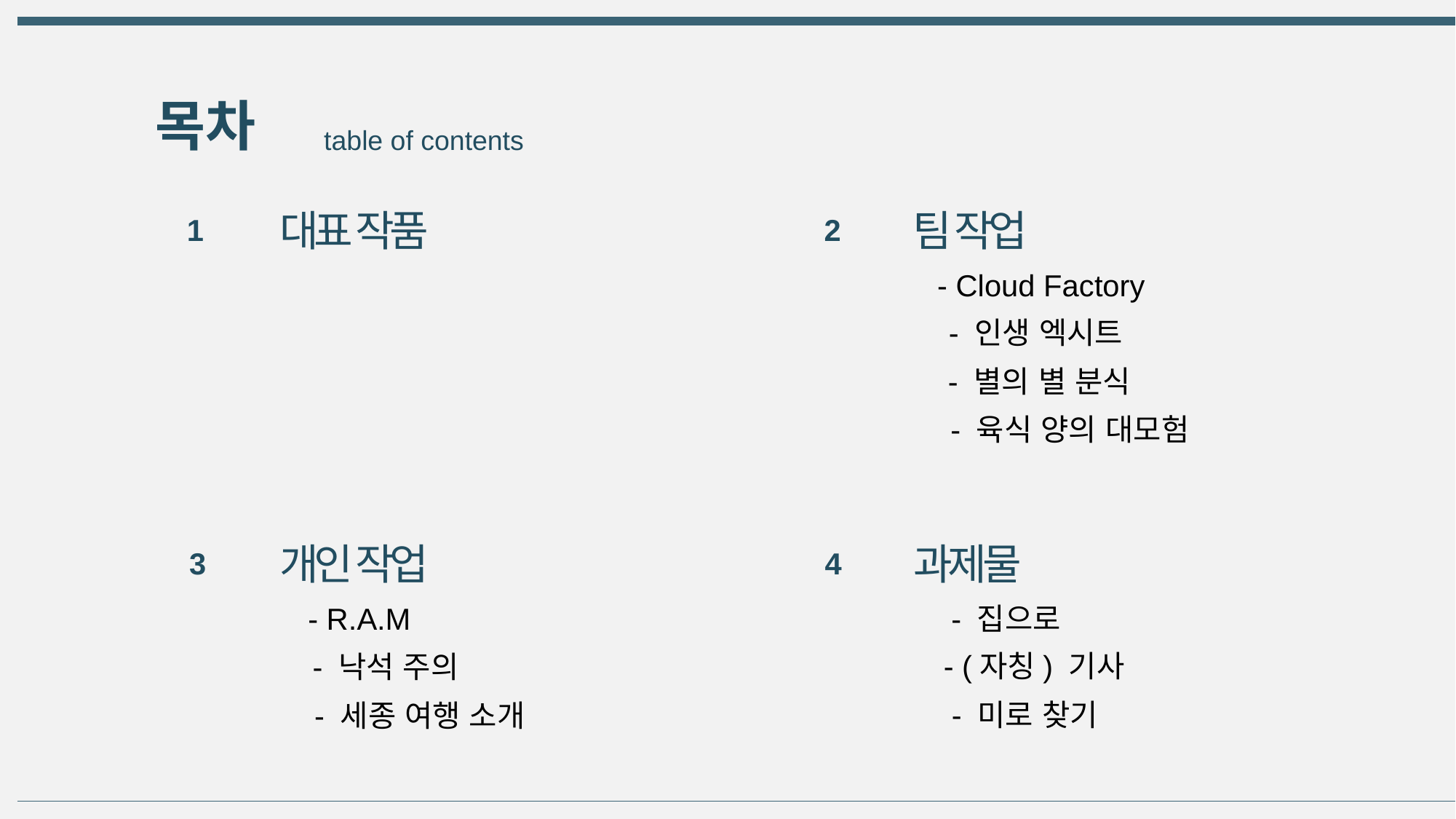

목차
table of contents
대표 작품
팀 작업
1
2
- Cloud Factory
- 인생 엑시트
- 별의 별 분식
- 육식 양의 대모험
개인 작업
과제물
3
4
- 집으로
- R.A.M
- (자칭) 기사
- 낙석 주의
- 미로 찾기
- 세종 여행 소개